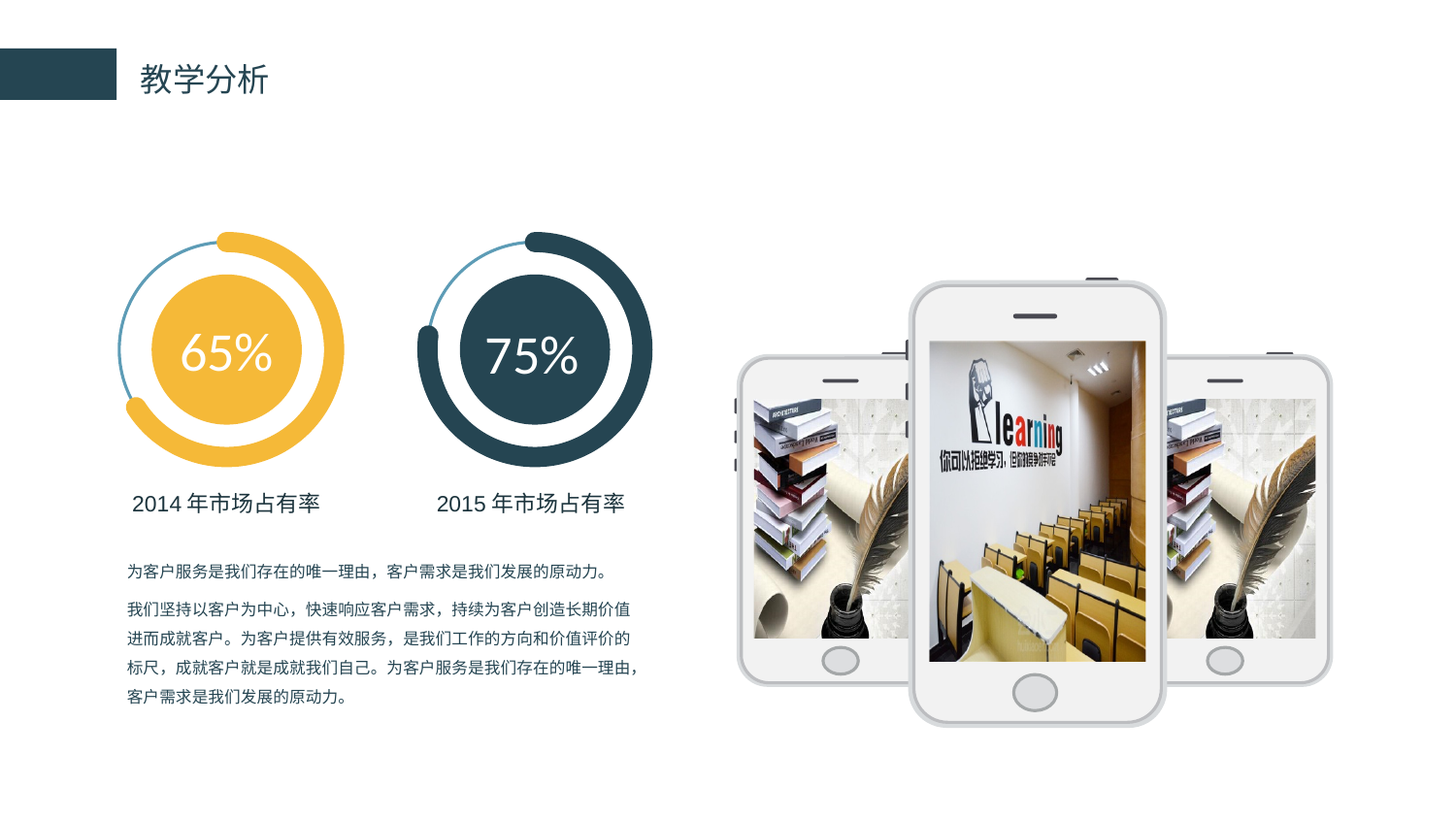

65%

75%

2014年市场占有率
2015年市场占有率
为客户服务是我们存在的唯一理由，客户需求是我们发展的原动力。
我们坚持以客户为中心，快速响应客户需求，持续为客户创造长期价值进而成就客户。为客户提供有效服务，是我们工作的方向和价值评价的标尺，成就客户就是成就我们自己。为客户服务是我们存在的唯一理由，客户需求是我们发展的原动力。